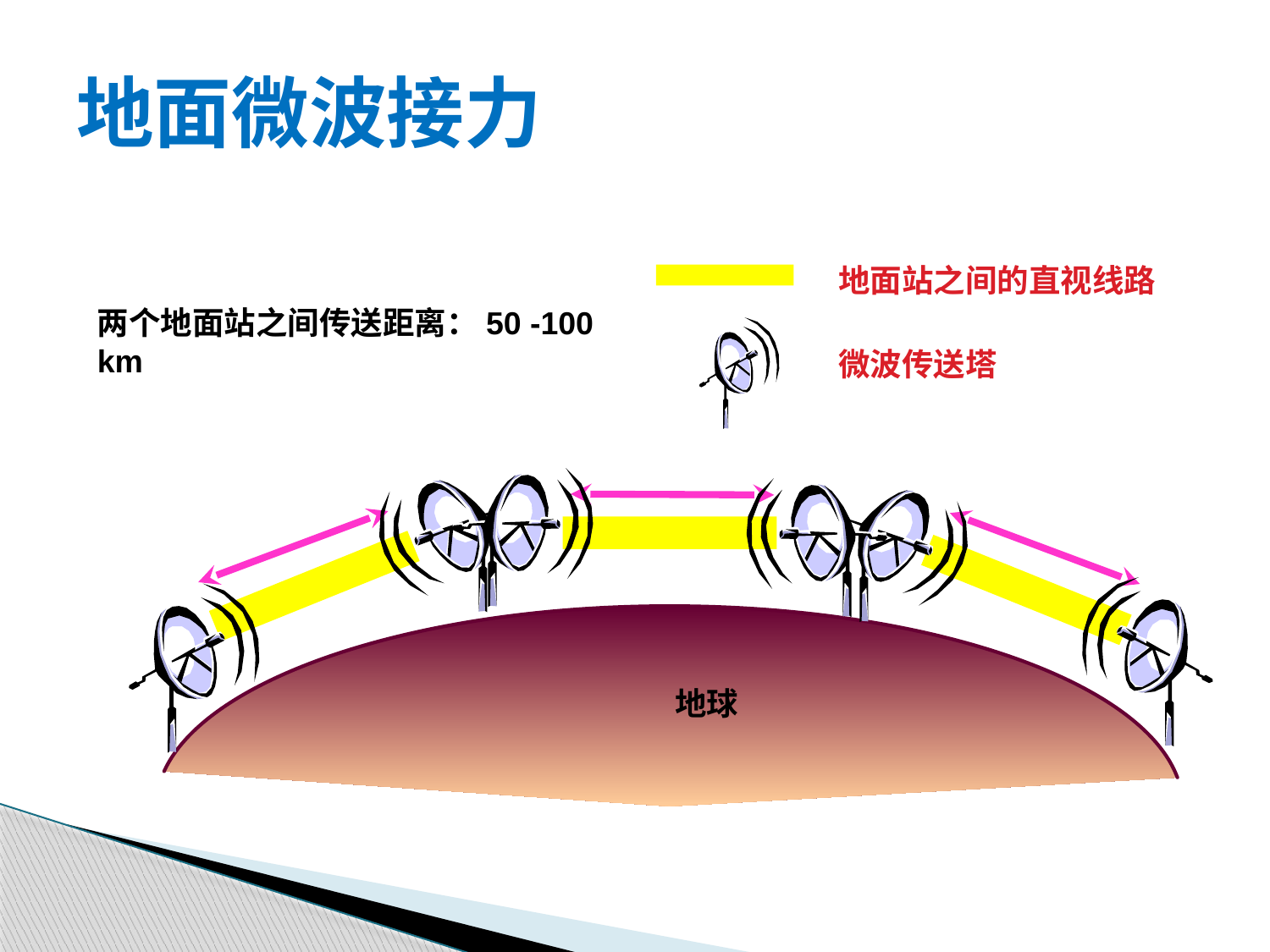

地面微波接力
地面站之间的直视线路

两个地面站之间传送距离：50 -100 km

微波传送塔

地球